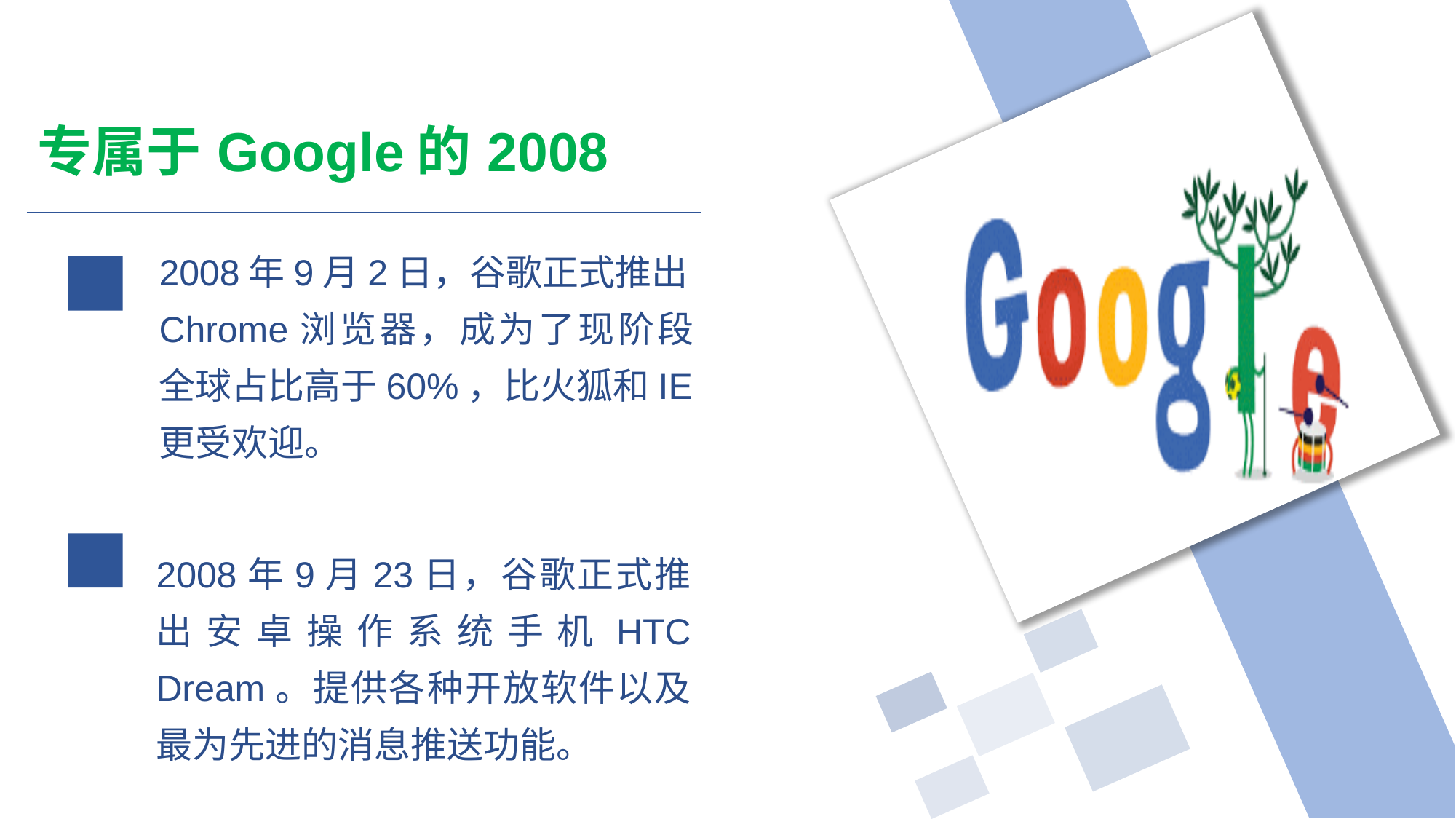

专属于Google的2008

2008年9月2日，谷歌正式推出Chrome浏览器，成为了现阶段全球占比高于60%，比火狐和IE更受欢迎。

2008年9月23日，谷歌正式推出安卓操作系统手机HTC Dream。提供各种开放软件以及最为先进的消息推送功能。